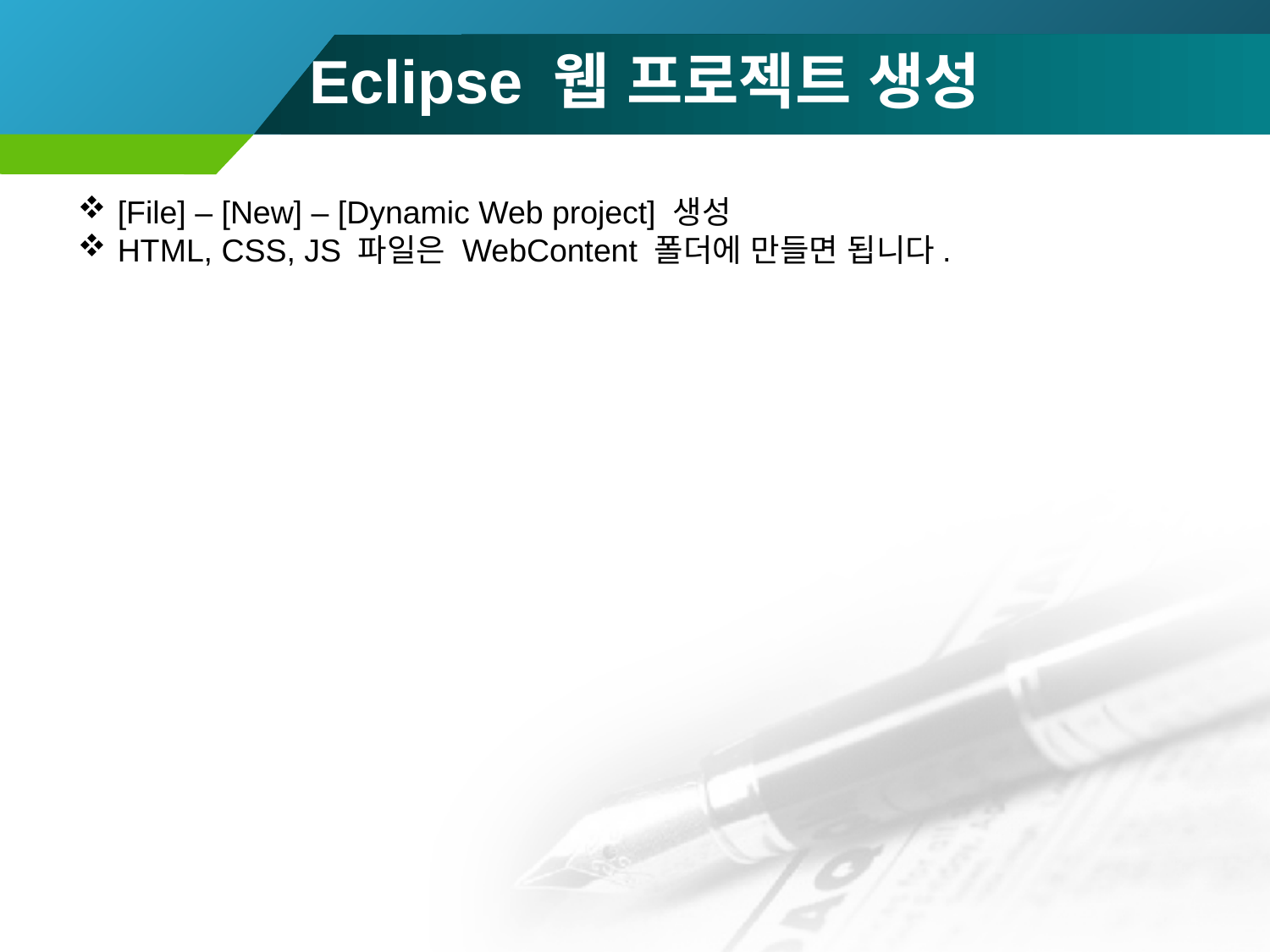

# Eclipse 웹 프로젝트 생성
[File] – [New] – [Dynamic Web project] 생성
HTML, CSS, JS 파일은 WebContent 폴더에 만들면 됩니다.